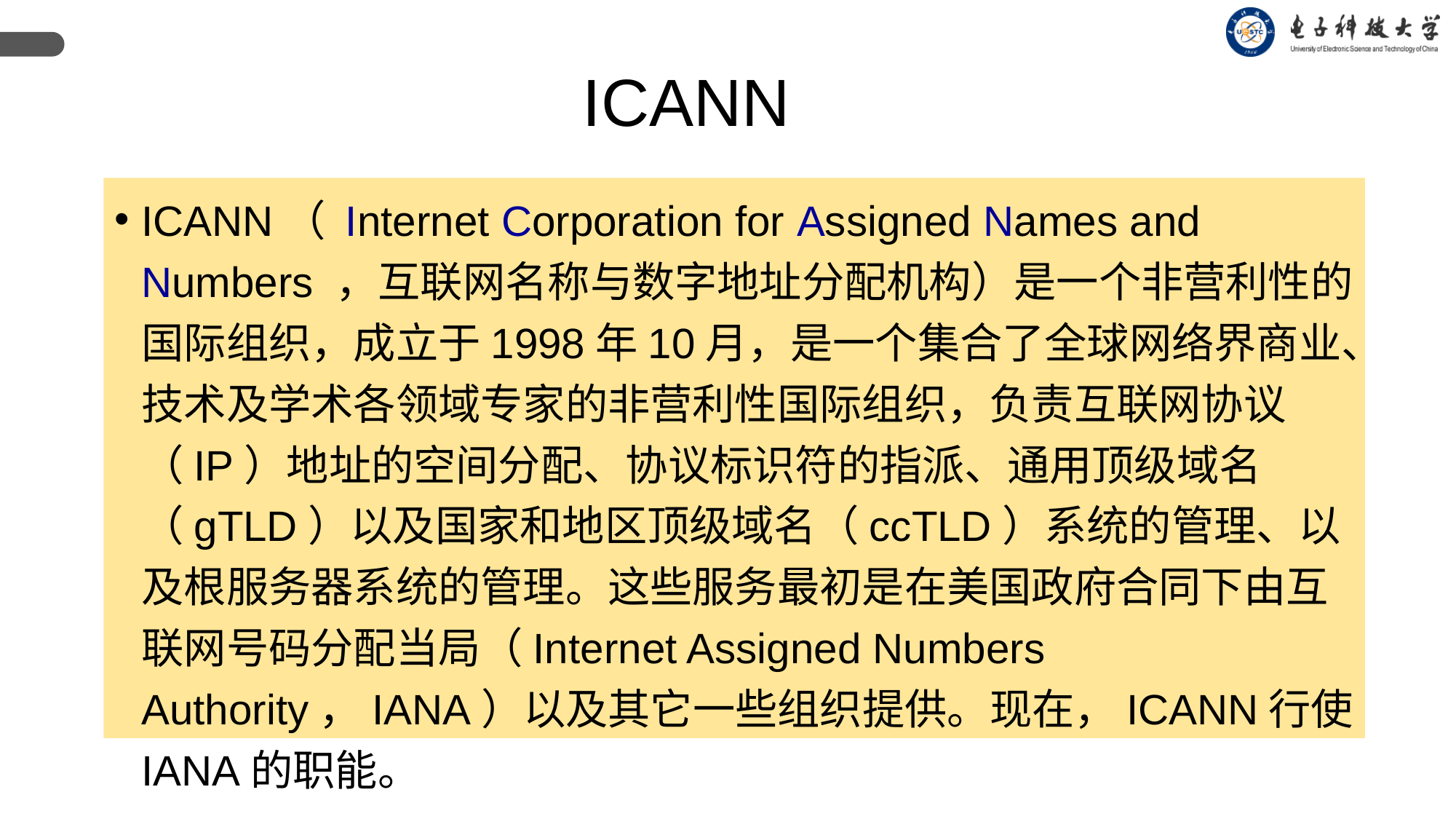

ICANN
ICANN（ Internet Corporation for Assigned Names and Numbers ，互联网名称与数字地址分配机构）是一个非营利性的国际组织，成立于1998年10月，是一个集合了全球网络界商业、技术及学术各领域专家的非营利性国际组织，负责互联网协议（IP）地址的空间分配、协议标识符的指派、通用顶级域名（gTLD）以及国家和地区顶级域名（ccTLD）系统的管理、以及根服务器系统的管理。这些服务最初是在美国政府合同下由互联网号码分配当局（Internet Assigned Numbers Authority，IANA）以及其它一些组织提供。现在，ICANN行使IANA的职能。